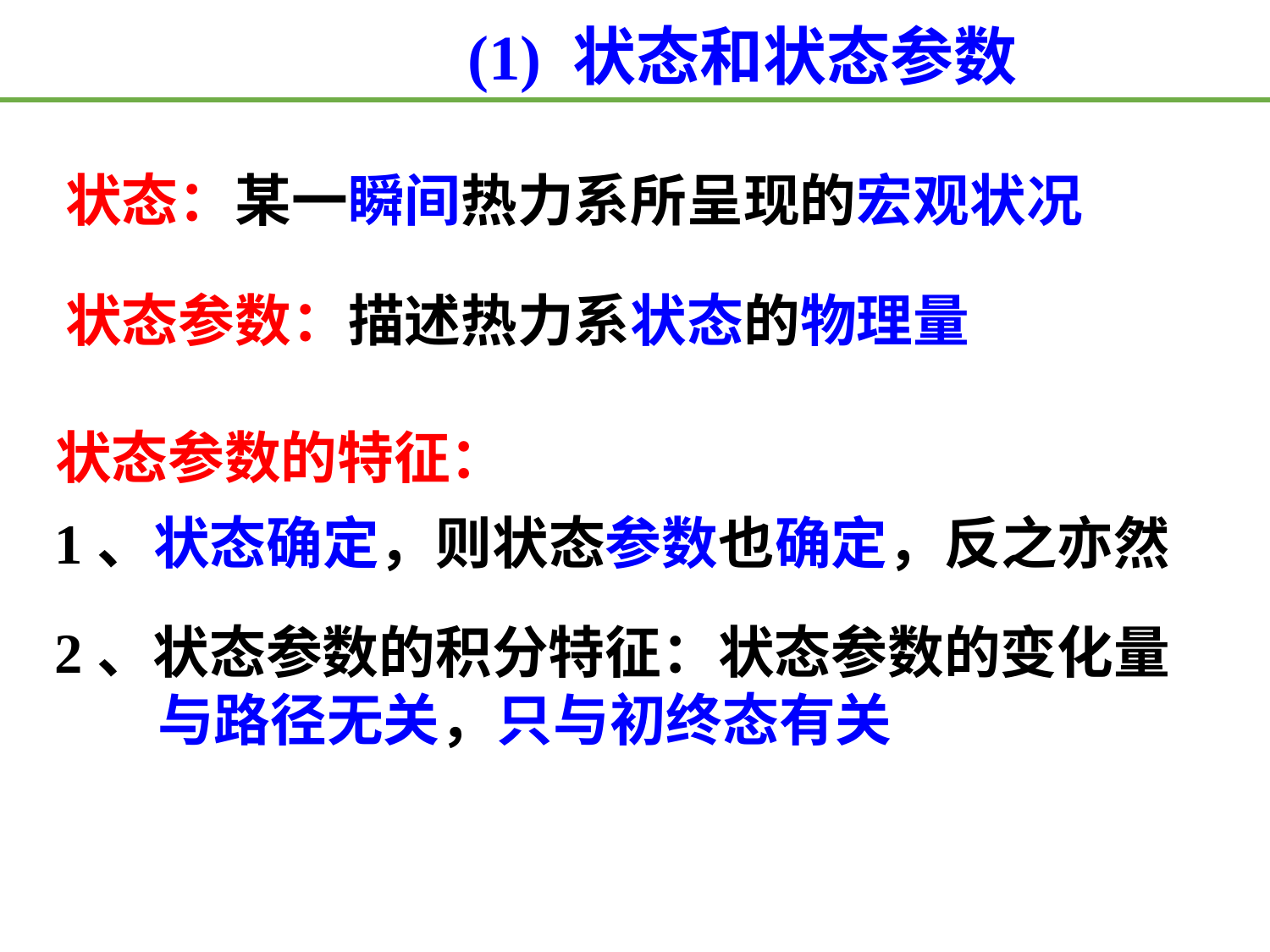

(1) 状态和状态参数
状态：某一瞬间热力系所呈现的宏观状况
状态参数：描述热力系状态的物理量
状态参数的特征：
1、状态确定，则状态参数也确定，反之亦然
2、状态参数的积分特征：状态参数的变化量
  与路径无关，只与初终态有关